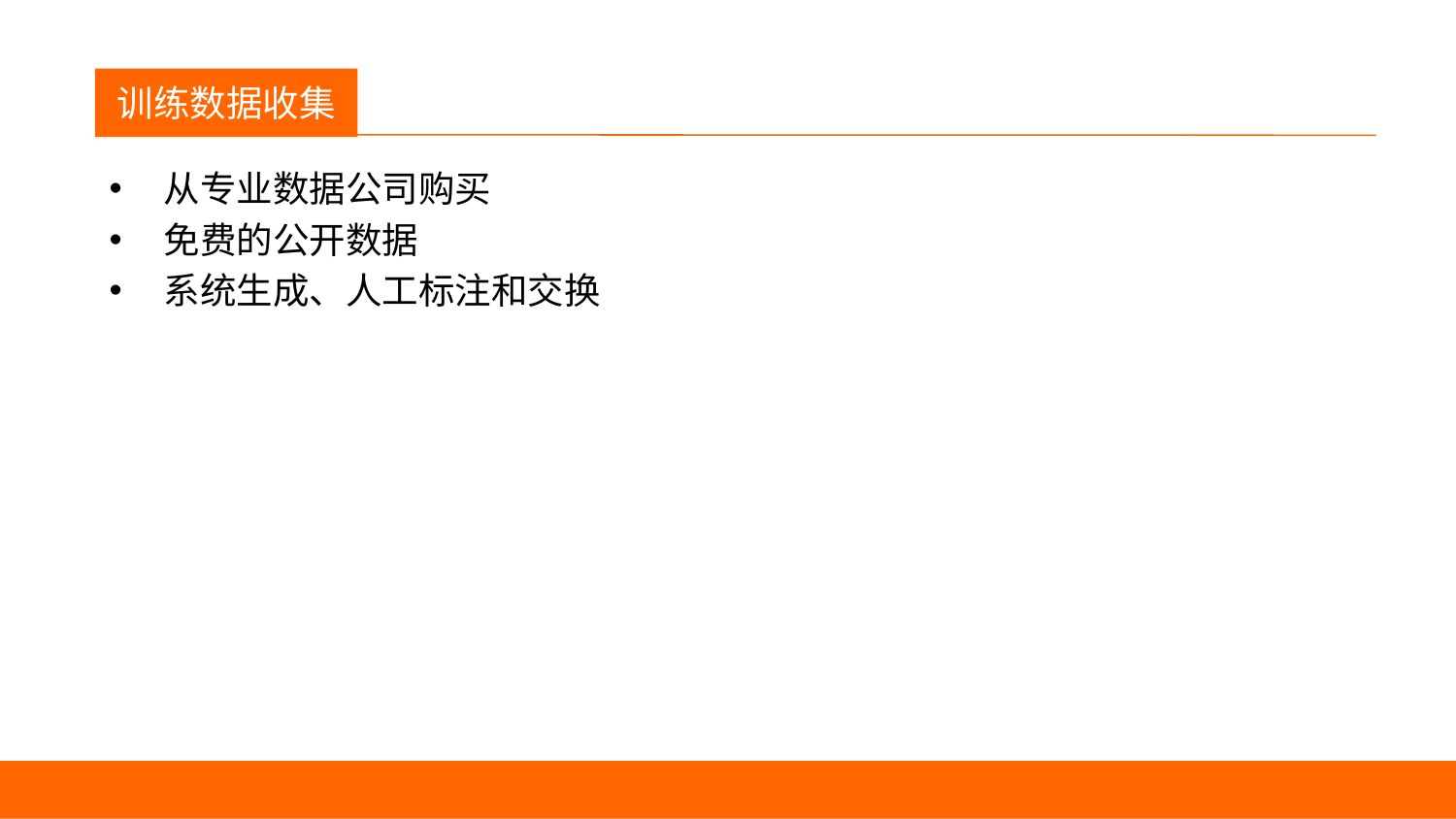

议程
训练数据收集

从专业数据公司购买
免费的公开数据
系统生成、人工标注和交换